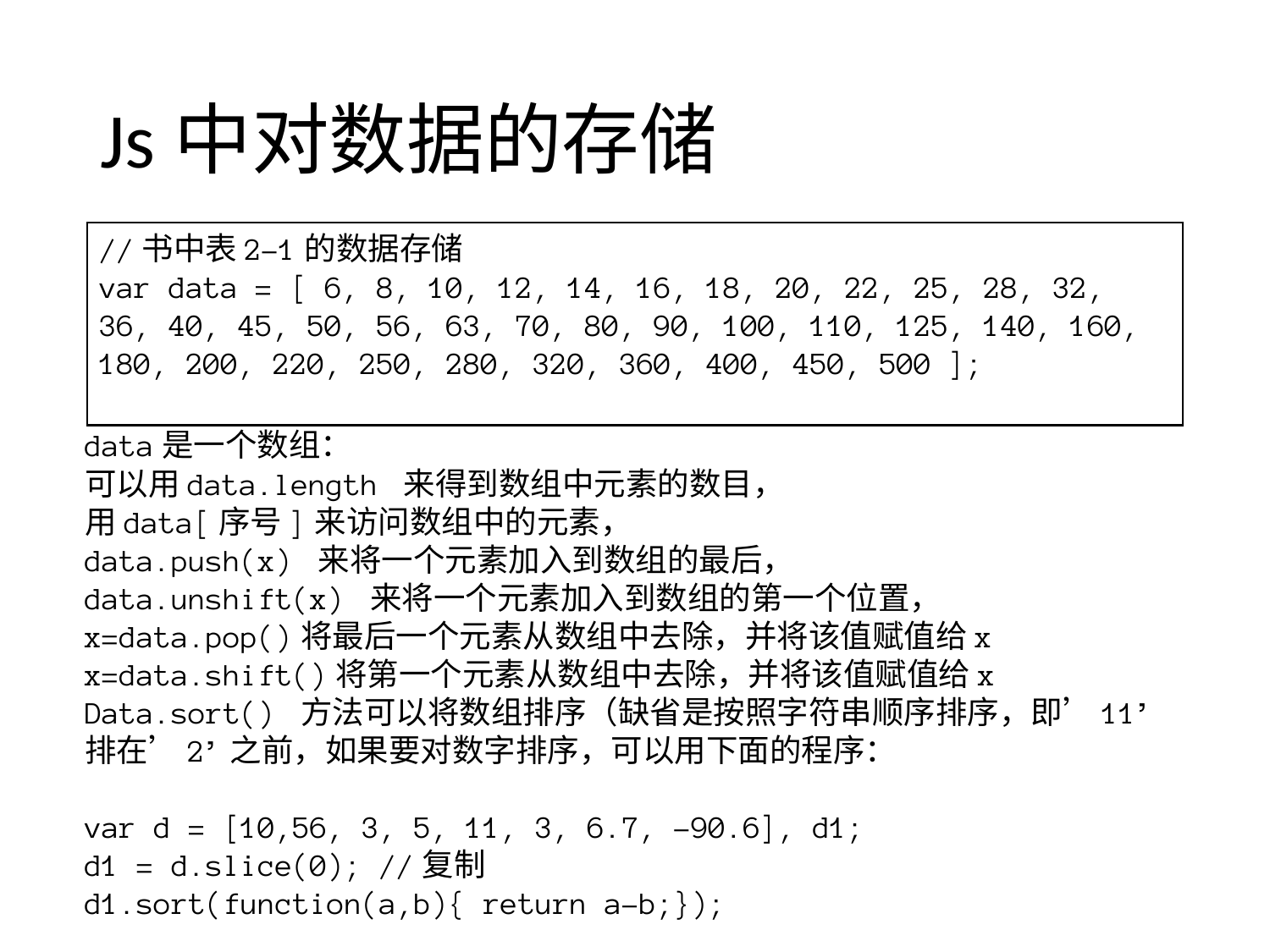

# Js中对数据的存储
//书中表2-1的数据存储
var data = [ 6, 8, 10, 12, 14, 16, 18, 20, 22, 25, 28, 32, 36, 40, 45, 50, 56, 63, 70, 80, 90, 100, 110, 125, 140, 160, 180, 200, 220, 250, 280, 320, 360, 400, 450, 500 ];

data是一个数组：
可以用data.length 来得到数组中元素的数目，
用data[序号]来访问数组中的元素，
data.push(x) 来将一个元素加入到数组的最后，
data.unshift(x) 来将一个元素加入到数组的第一个位置，
x=data.pop()将最后一个元素从数组中去除，并将该值赋值给x
x=data.shift()将第一个元素从数组中去除，并将该值赋值给x
Data.sort() 方法可以将数组排序（缺省是按照字符串顺序排序，即’11’ 排在’2’之前，如果要对数字排序，可以用下面的程序：

var d = [10,56, 3, 5, 11, 3, 6.7, -90.6], d1;
d1 = d.slice(0); //复制
d1.sort(function(a,b){ return a-b;});